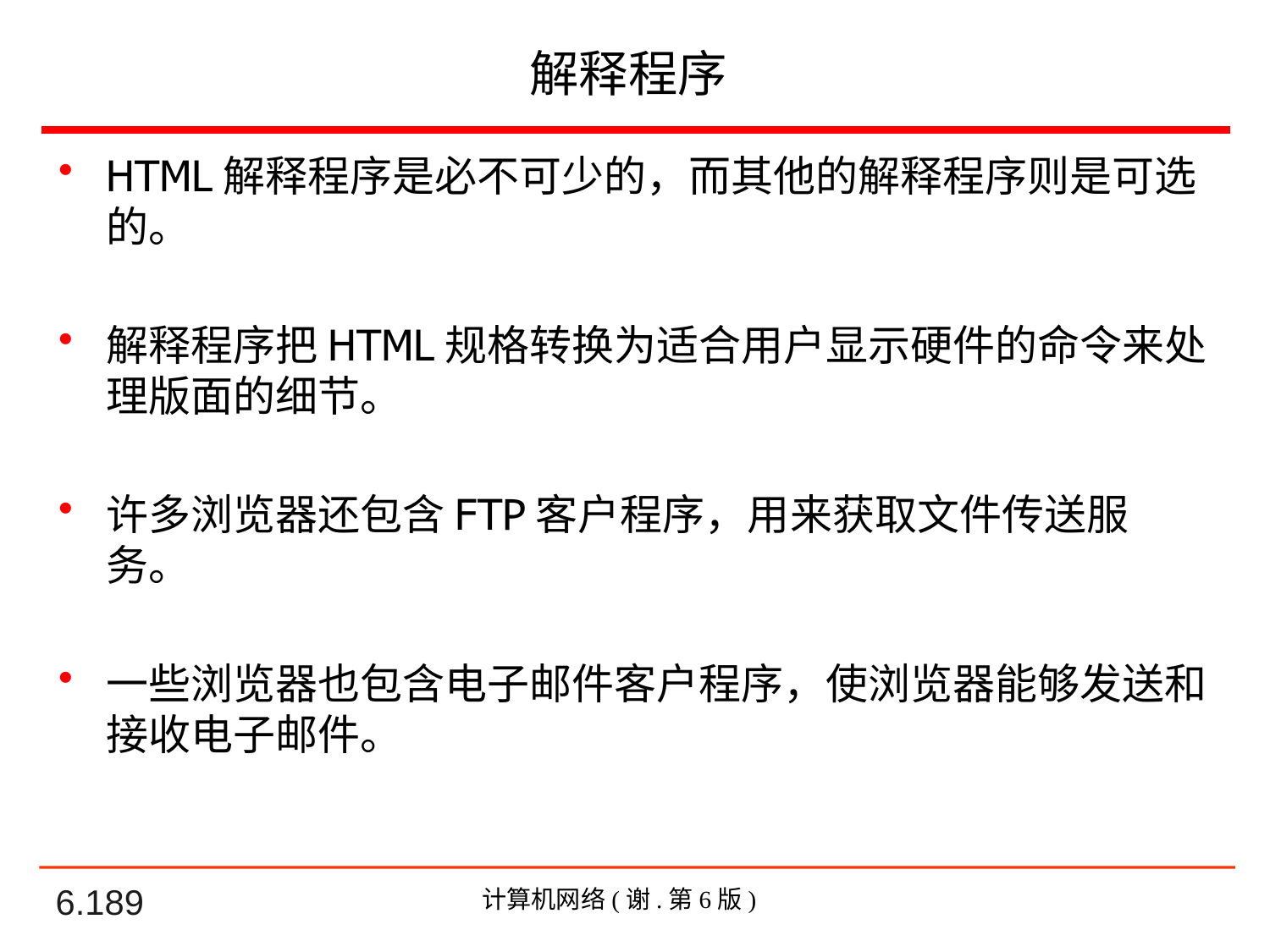

# 解释程序
HTML解释程序是必不可少的，而其他的解释程序则是可选的。

解释程序把HTML规格转换为适合用户显示硬件的命令来处理版面的细节。

许多浏览器还包含FTP客户程序，用来获取文件传送服务。

一些浏览器也包含电子邮件客户程序，使浏览器能够发送和接收电子邮件。